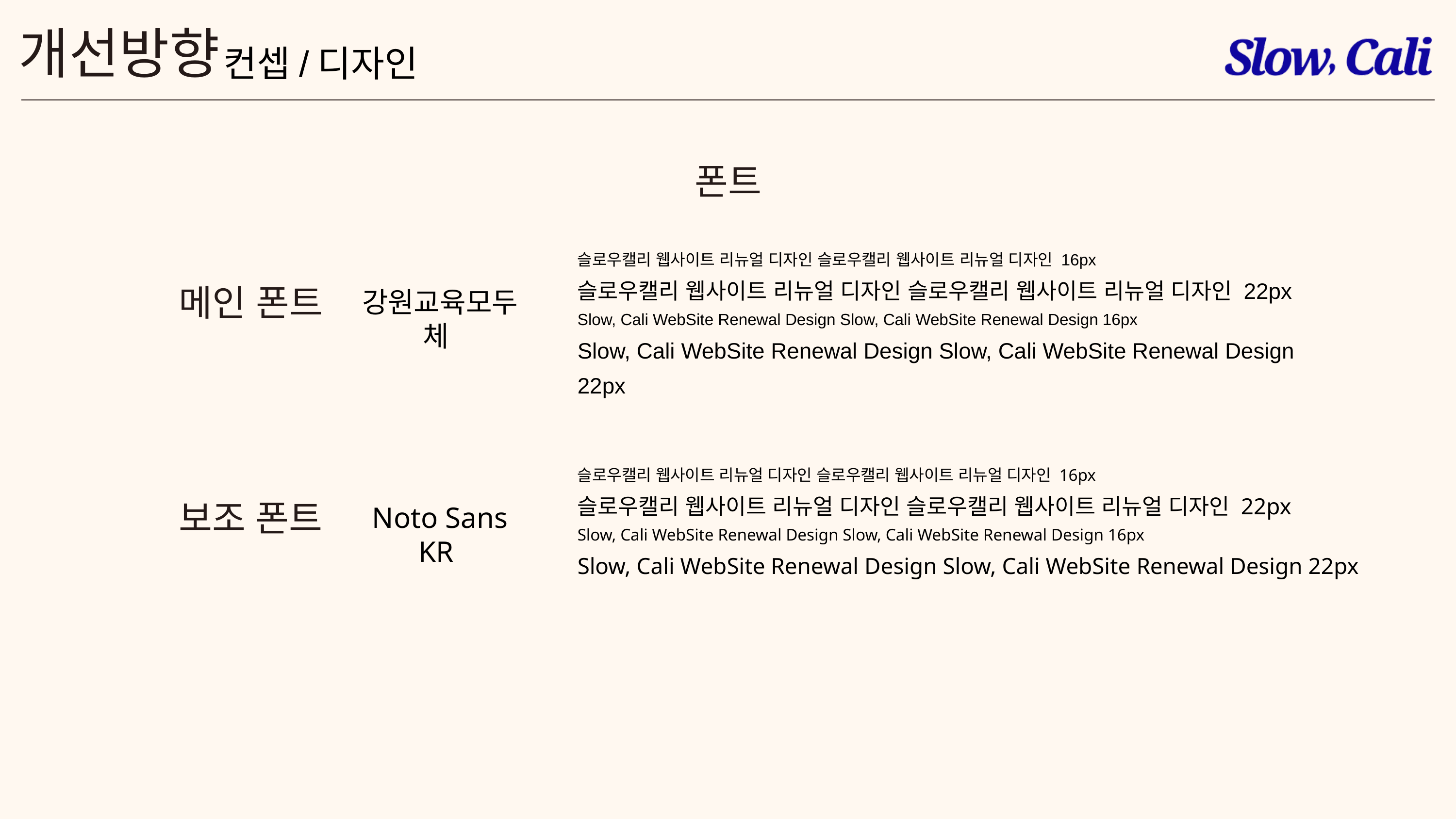

개선방향
컨셉/디자인
폰트
슬로우캘리 웹사이트 리뉴얼 디자인 슬로우캘리 웹사이트 리뉴얼 디자인 16px
슬로우캘리 웹사이트 리뉴얼 디자인 슬로우캘리 웹사이트 리뉴얼 디자인 22px
Slow, Cali WebSite Renewal Design Slow, Cali WebSite Renewal Design 16px
Slow, Cali WebSite Renewal Design Slow, Cali WebSite Renewal Design 22px
메인 폰트
강원교육모두체
슬로우캘리 웹사이트 리뉴얼 디자인 슬로우캘리 웹사이트 리뉴얼 디자인 16px
슬로우캘리 웹사이트 리뉴얼 디자인 슬로우캘리 웹사이트 리뉴얼 디자인 22px
Slow, Cali WebSite Renewal Design Slow, Cali WebSite Renewal Design 16px
Slow, Cali WebSite Renewal Design Slow, Cali WebSite Renewal Design 22px
보조 폰트
Noto Sans KR